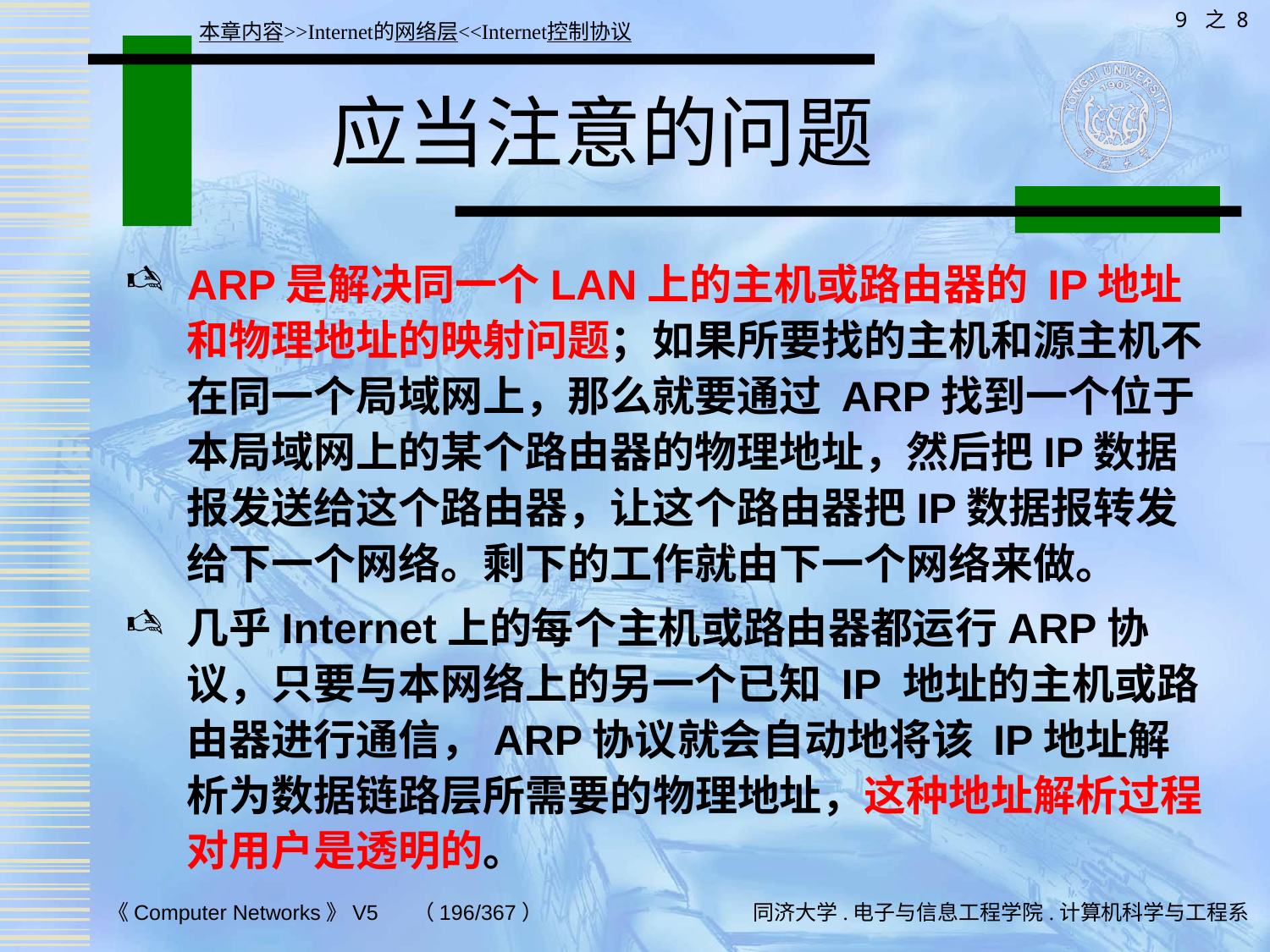

9 之 8
本章内容>>Internet的网络层<<Internet控制协议
# 应当注意的问题
ARP是解决同一个LAN上的主机或路由器的 IP地址和物理地址的映射问题；如果所要找的主机和源主机不在同一个局域网上，那么就要通过 ARP找到一个位于本局域网上的某个路由器的物理地址，然后把IP数据报发送给这个路由器，让这个路由器把IP数据报转发给下一个网络。剩下的工作就由下一个网络来做。
几乎Internet上的每个主机或路由器都运行ARP协议，只要与本网络上的另一个已知 IP 地址的主机或路由器进行通信，ARP协议就会自动地将该 IP地址解析为数据链路层所需要的物理地址，这种地址解析过程对用户是透明的。